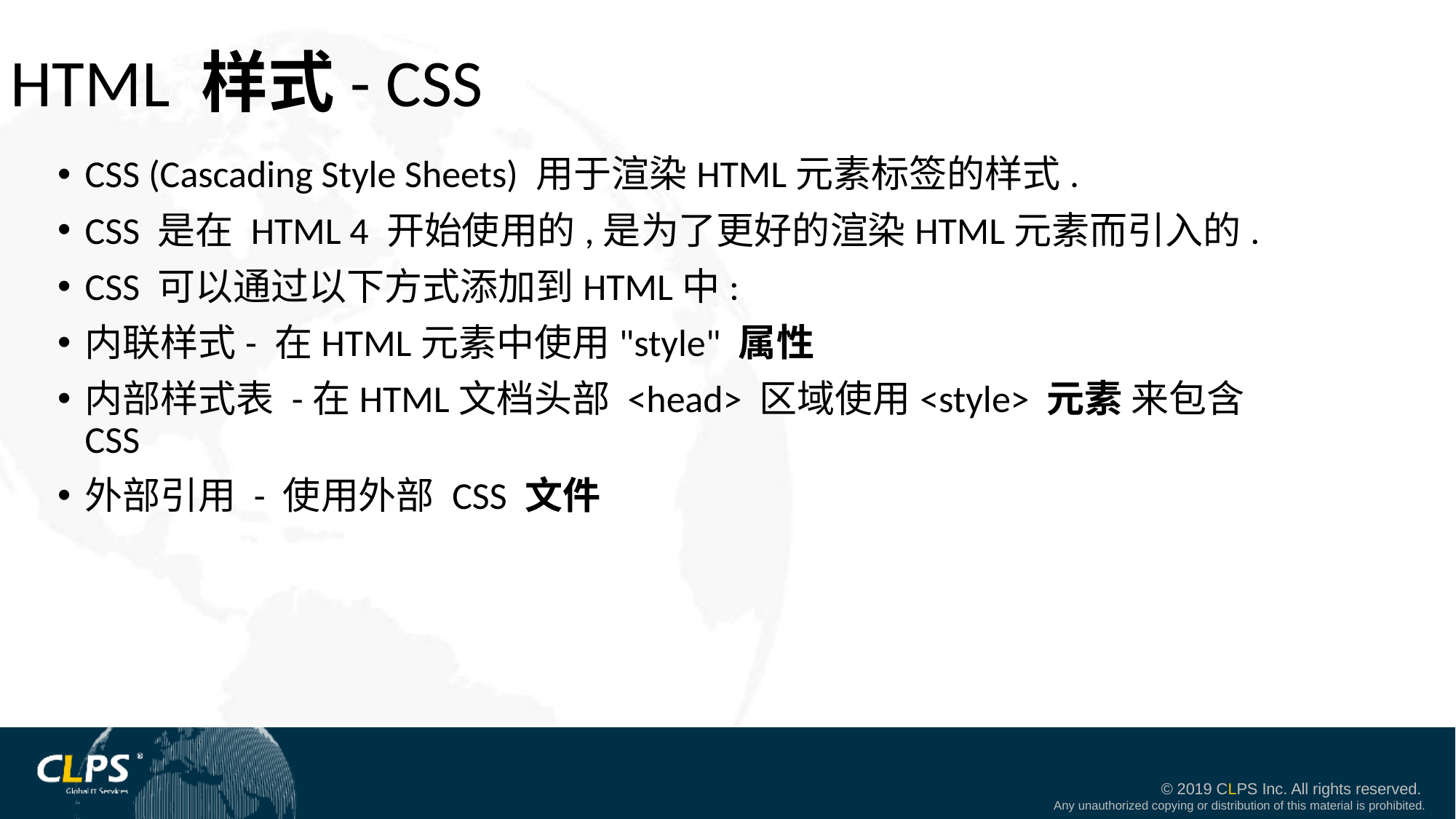

HTML 样式- CSS
CSS (Cascading Style Sheets) 用于渲染HTML元素标签的样式.
CSS 是在 HTML 4 开始使用的,是为了更好的渲染HTML元素而引入的.
CSS 可以通过以下方式添加到HTML中:
内联样式- 在HTML元素中使用"style" 属性
内部样式表 -在HTML文档头部 <head> 区域使用<style> 元素 来包含CSS
外部引用 - 使用外部 CSS 文件